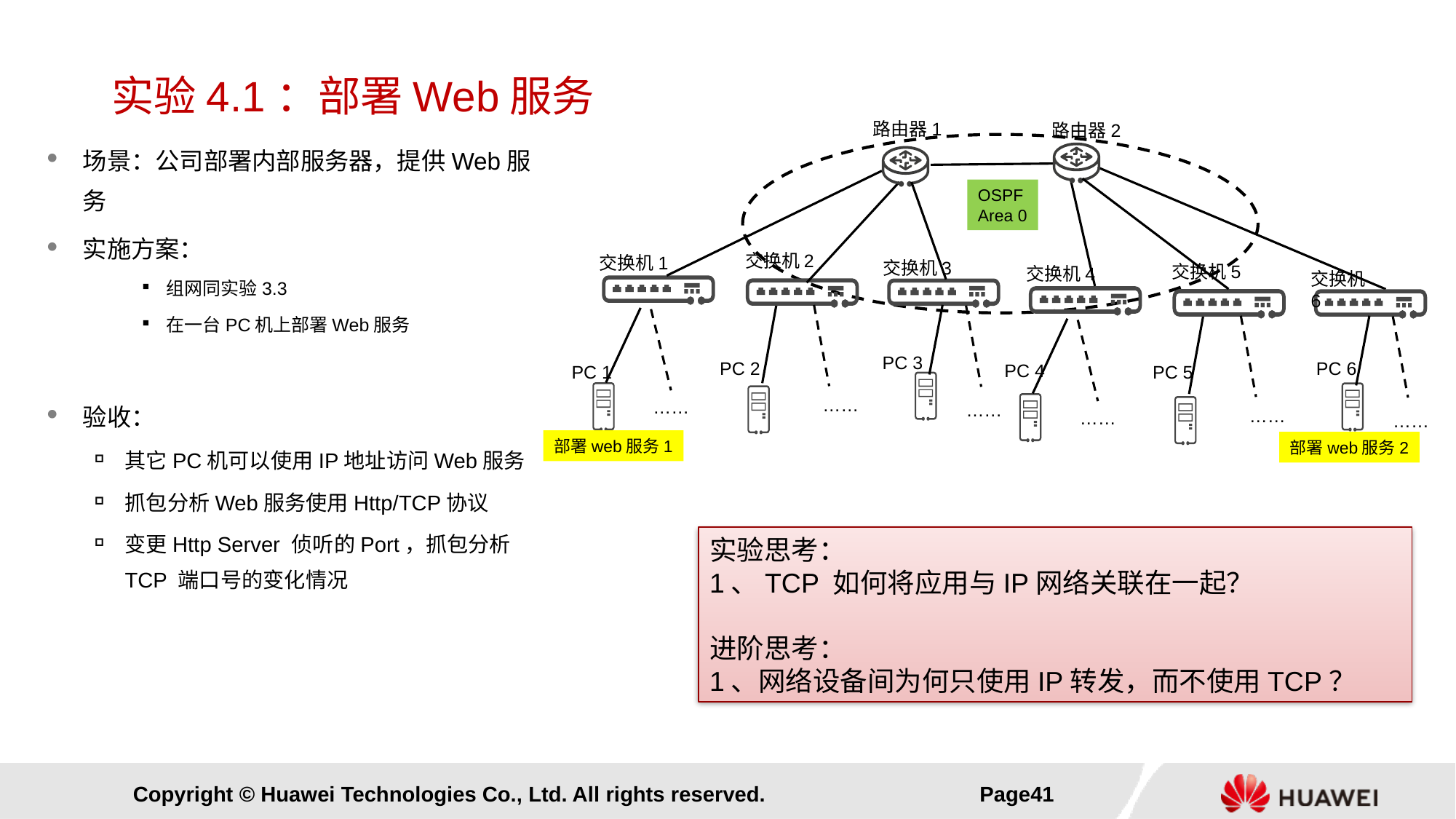

# 实验4.1：部署Web服务
路由器1

交换机2
交换机1
交换机3

……
……
……
路由器2

OSPF
Area 0
交换机5
交换机4
交换机6

PC 3
PC 6
PC 2
PC 4
PC 5
PC 1

……
……
……
场景：公司部署内部服务器，提供Web服务
实施方案：
组网同实验3.3
在一台PC机上部署Web服务

验收：
其它PC机可以使用IP地址访问Web服务
抓包分析Web服务使用Http/TCP协议
变更Http Server 侦听的Port，抓包分析TCP 端口号的变化情况

部署web服务1
部署web服务2
实验思考：
1、TCP 如何将应用与IP网络关联在一起？

进阶思考：
1、网络设备间为何只使用IP转发，而不使用TCP？
Page41